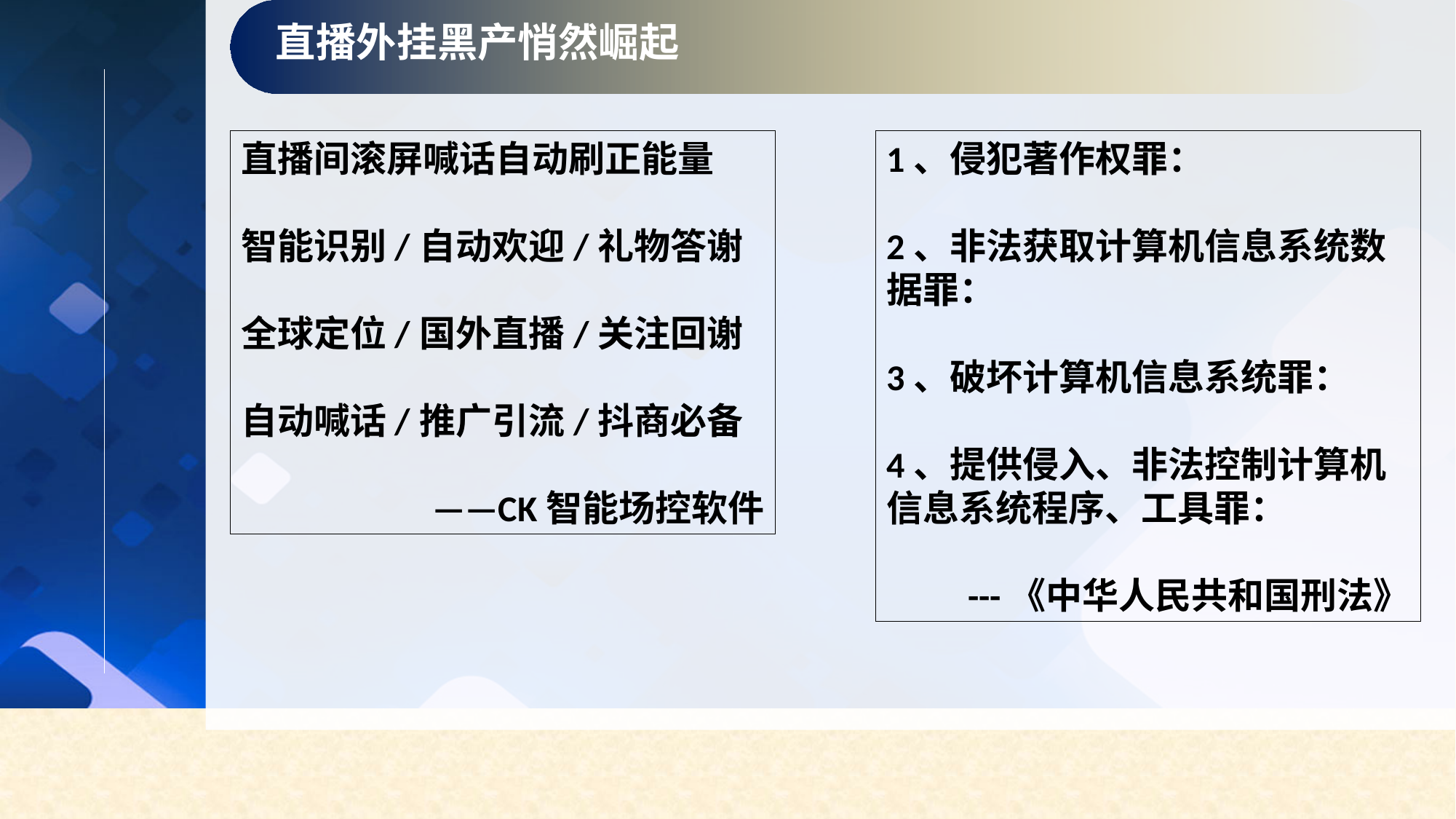

直播外挂黑产悄然崛起
直播间滚屏喊话自动刷正能量

智能识别/自动欢迎/礼物答谢

全球定位/国外直播/关注回谢

自动喊话/推广引流/抖商必备

——CK智能场控软件
1、侵犯著作权罪：

2、非法获取计算机信息系统数据罪：

3、破坏计算机信息系统罪：

4、提供侵入、非法控制计算机信息系统程序、工具罪：

---《中华人民共和国刑法》